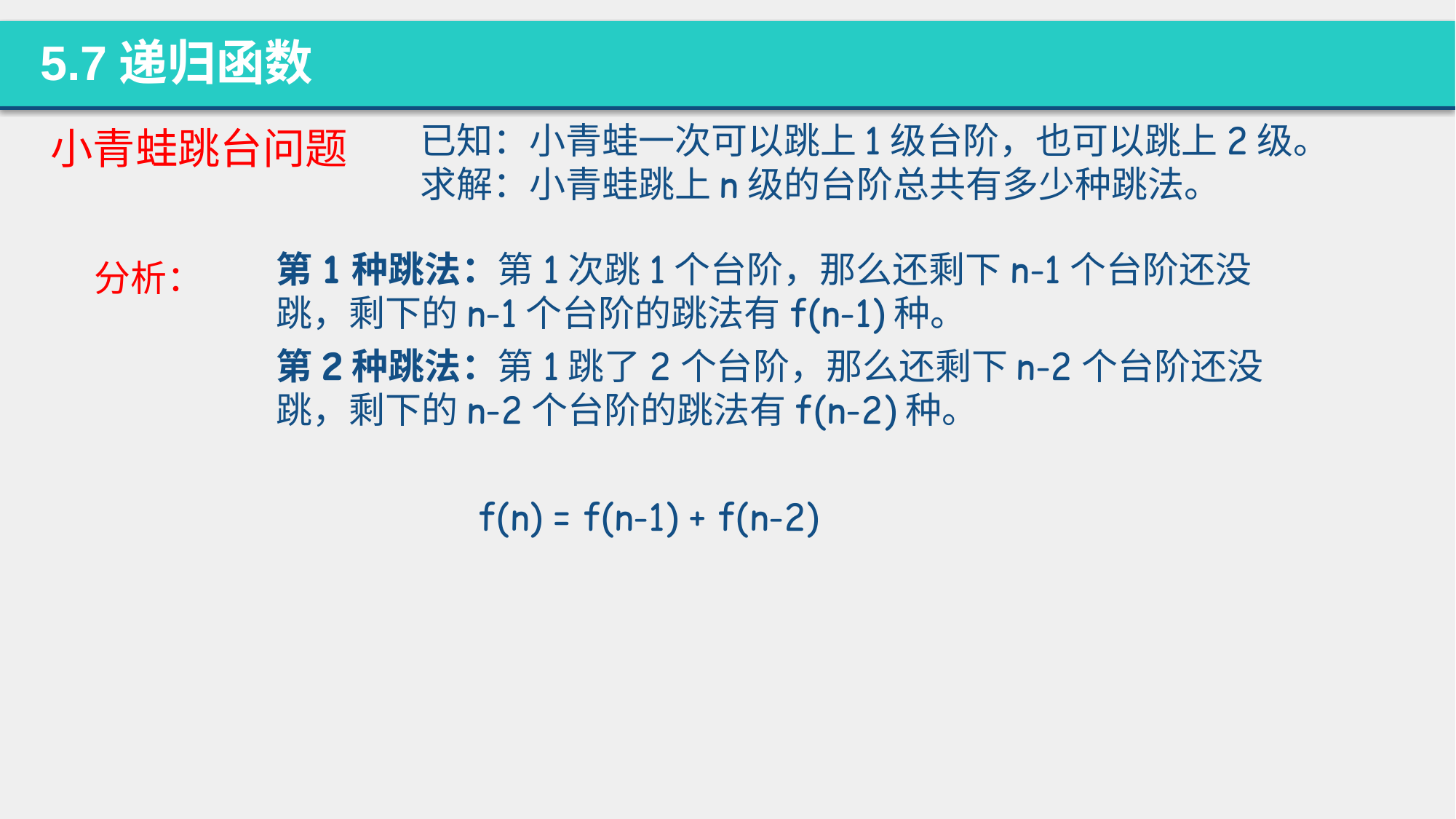

5.7递归函数
小青蛙跳台问题
已知：小青蛙一次可以跳上1级台阶，也可以跳上2级。
求解：小青蛙跳上n级的台阶总共有多少种跳法。
分析：
第1种跳法：第1次跳1个台阶，那么还剩下n-1个台阶还没跳，剩下的n-1个台阶的跳法有f(n-1)种。
第2种跳法：第1跳了2个台阶，那么还剩下n-2个台阶还没跳，剩下的n-2个台阶的跳法有f(n-2)种。
f(n) = f(n-1) + f(n-2)